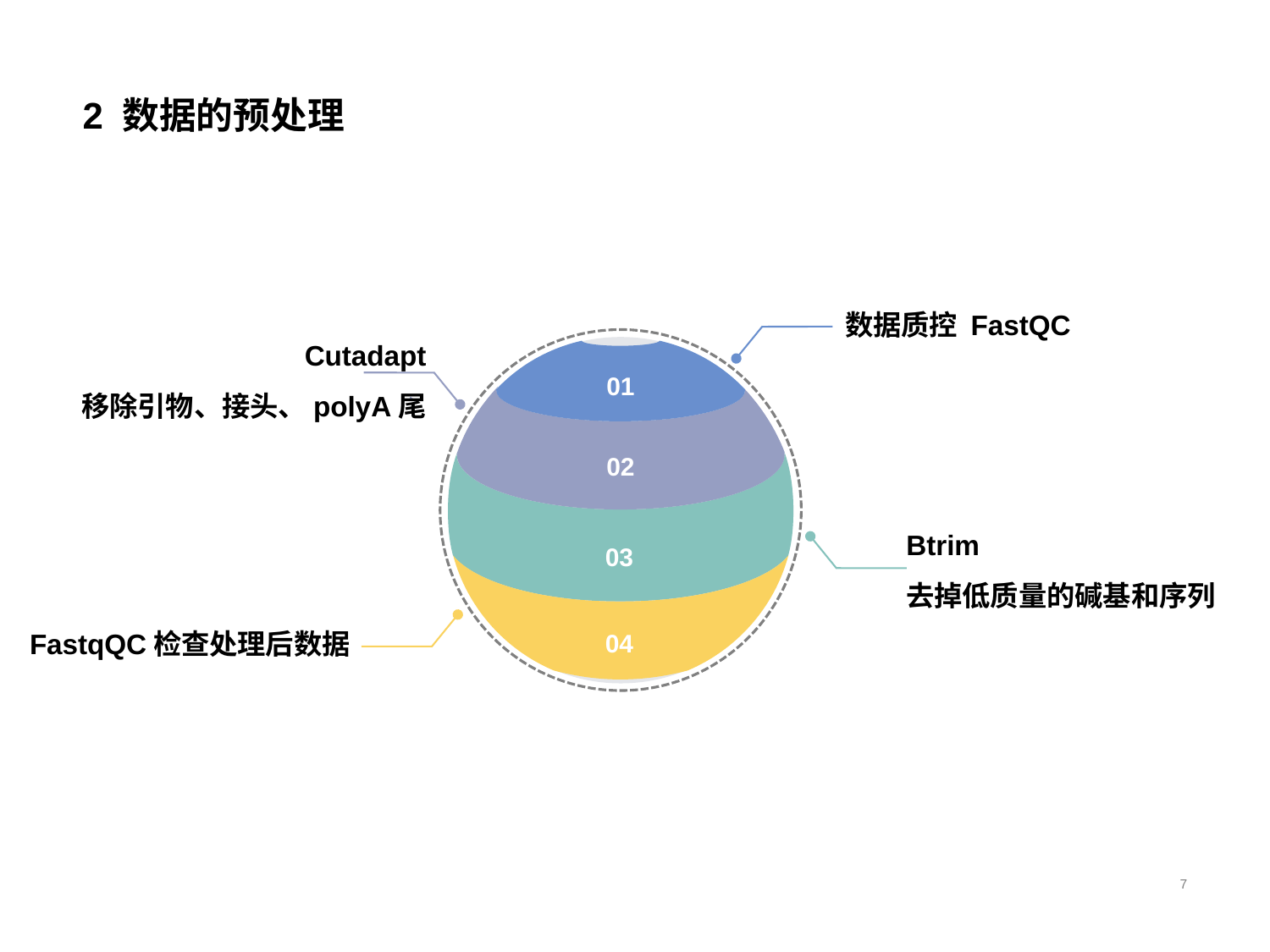

# 2 数据的预处理
Cutadapt
移除引物、接头、polyA尾

01

02

03

04
Btrim
去掉低质量的碱基和序列

FastqQC检查处理后数据
数据质控 FastQC
7